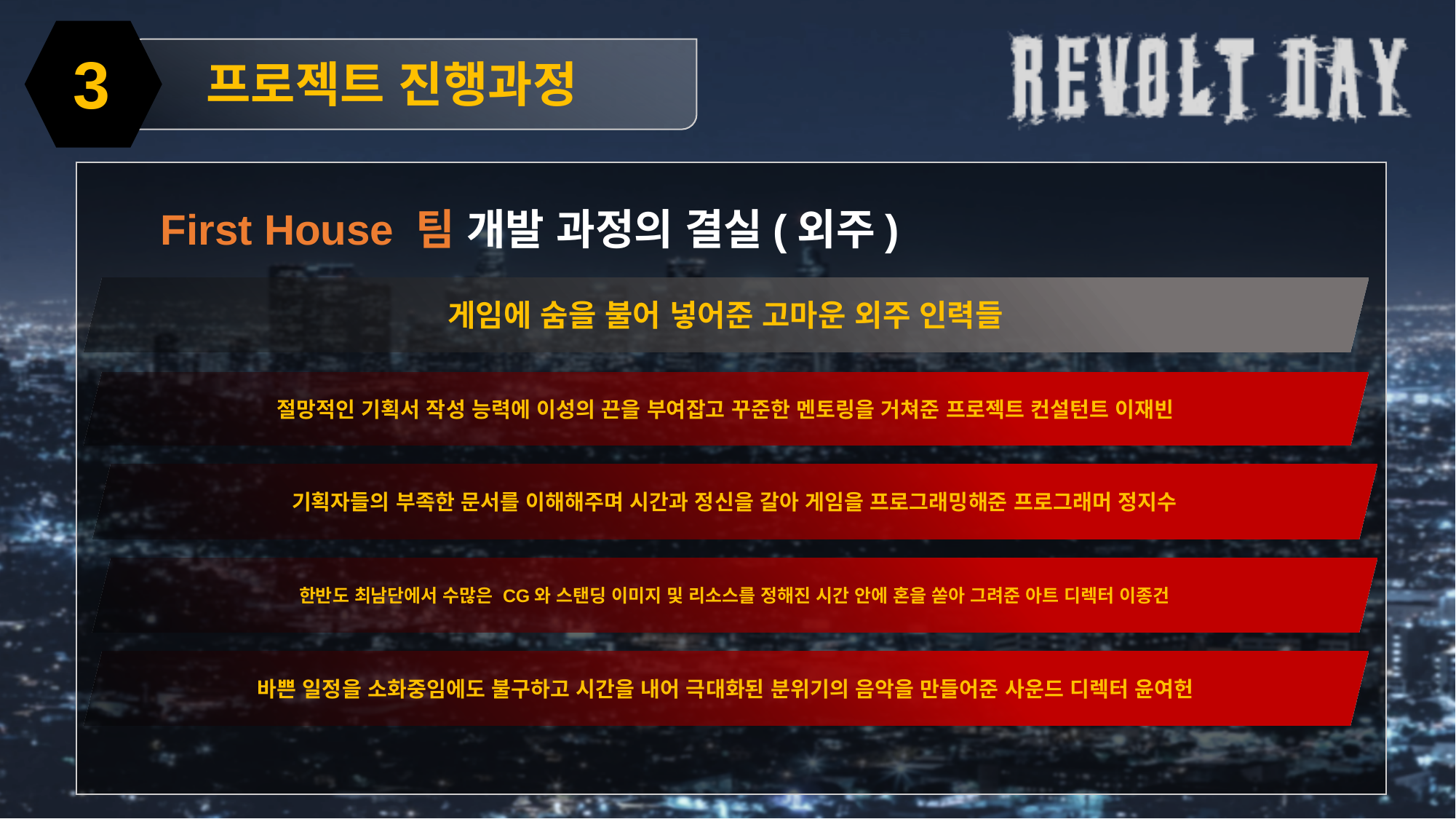

3
프로젝트 진행과정
First House 팀 개발 과정의 결실(외주)
게임에 숨을 불어 넣어준 고마운 외주 인력들
절망적인 기획서 작성 능력에 이성의 끈을 부여잡고 꾸준한 멘토링을 거쳐준 프로젝트 컨설턴트 이재빈
기획자들의 부족한 문서를 이해해주며 시간과 정신을 갈아 게임을 프로그래밍해준 프로그래머 정지수
한반도 최남단에서 수많은 CG와 스탠딩 이미지 및 리소스를 정해진 시간 안에 혼을 쏟아 그려준 아트 디렉터 이종건
바쁜 일정을 소화중임에도 불구하고 시간을 내어 극대화된 분위기의 음악을 만들어준 사운드 디렉터 윤여헌